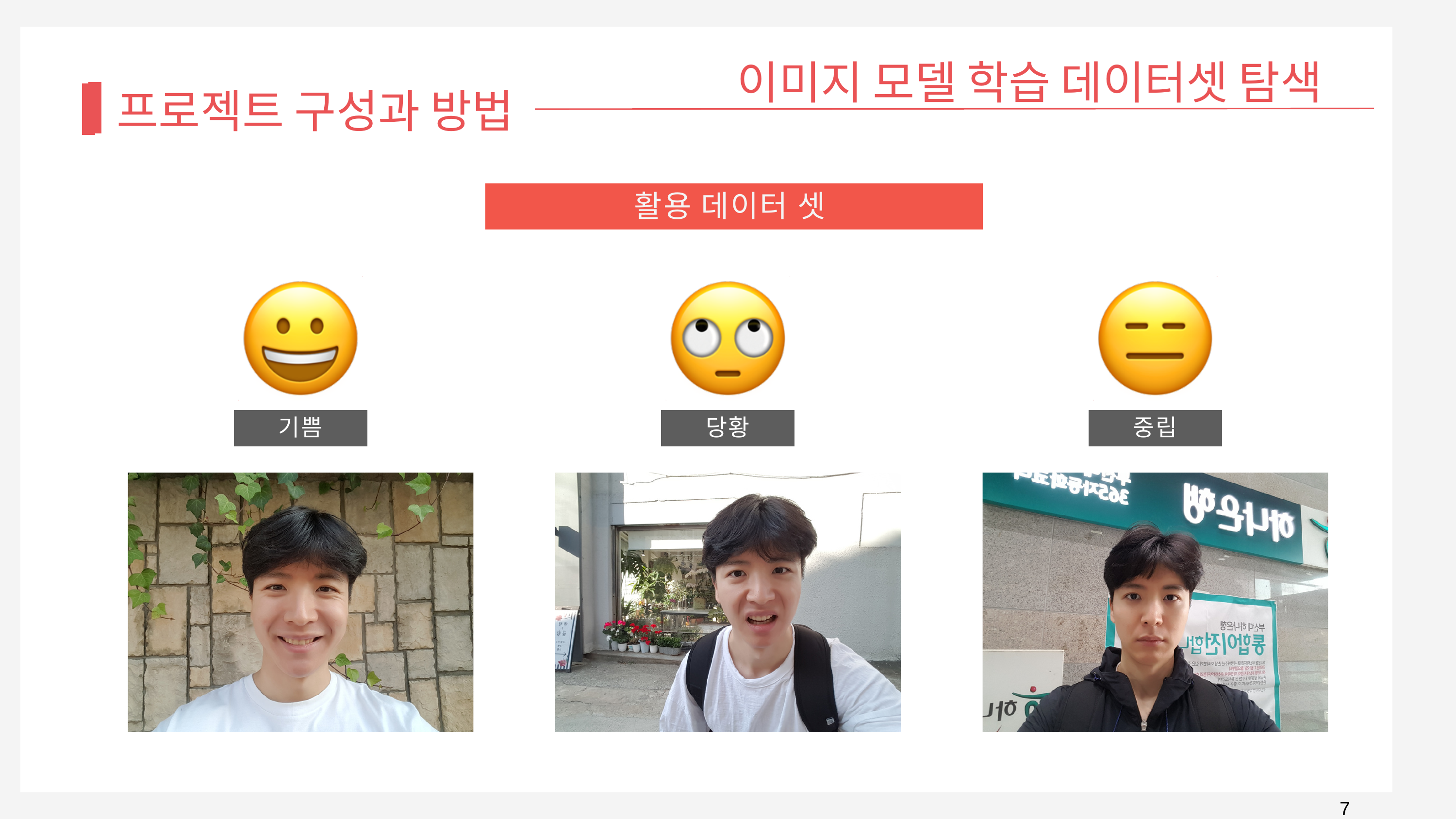

이미지 모델 학습 데이터셋 탐색
프로젝트 구성과 방법

활용 데이터 셋

기쁨

당황

중립

7